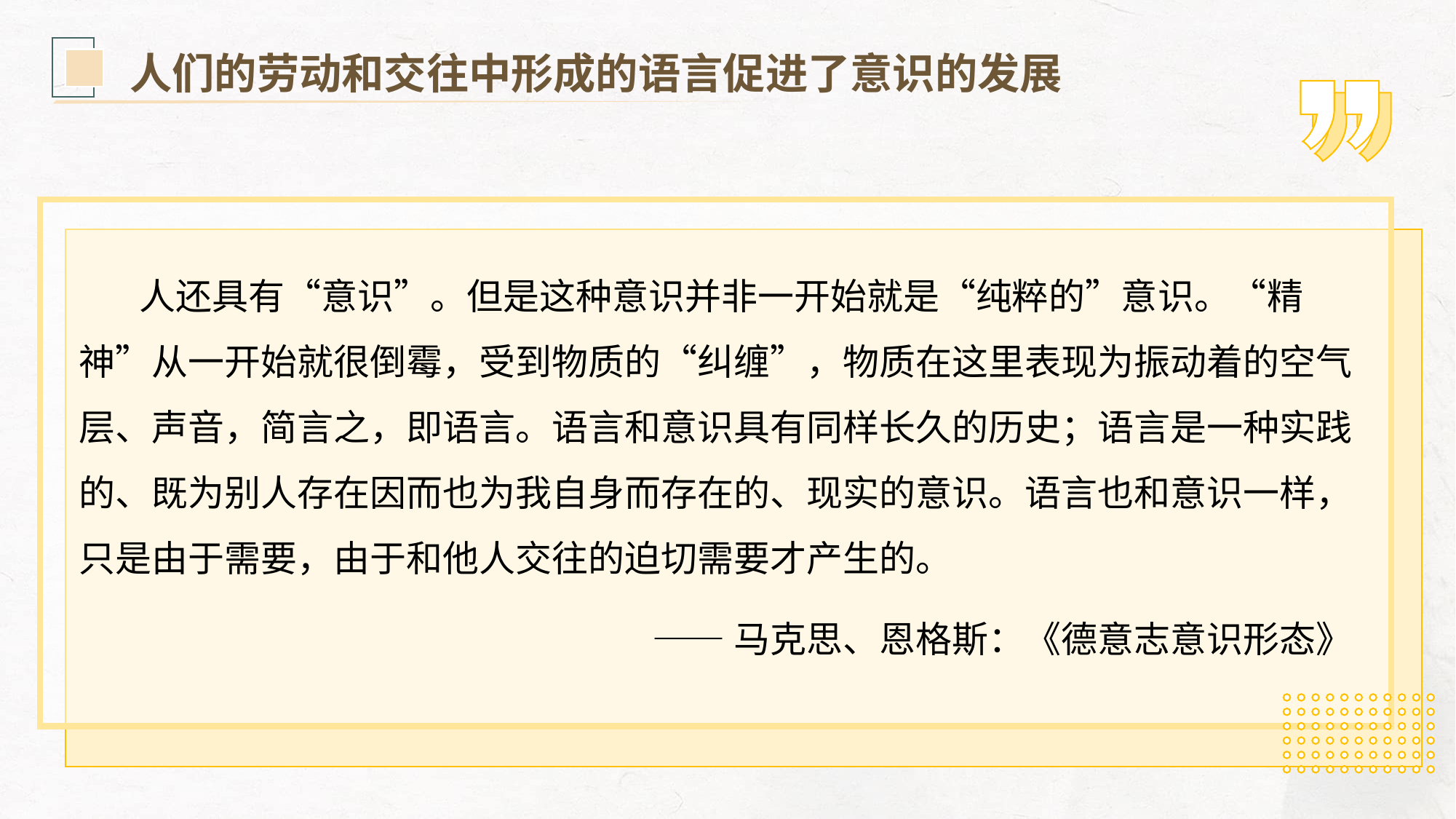

人们的劳动和交往中形成的语言促进了意识的发展

人还具有“意识”。但是这种意识并非一开始就是“纯粹的”意识。“精神”从一开始就很倒霉，受到物质的“纠缠”，物质在这里表现为振动着的空气层、声音，简言之，即语言。语言和意识具有同样长久的历史；语言是一种实践的、既为别人存在因而也为我自身而存在的、现实的意识。语言也和意识一样，只是由于需要，由于和他人交往的迫切需要才产生的。
——马克思、恩格斯：《德意志意识形态》